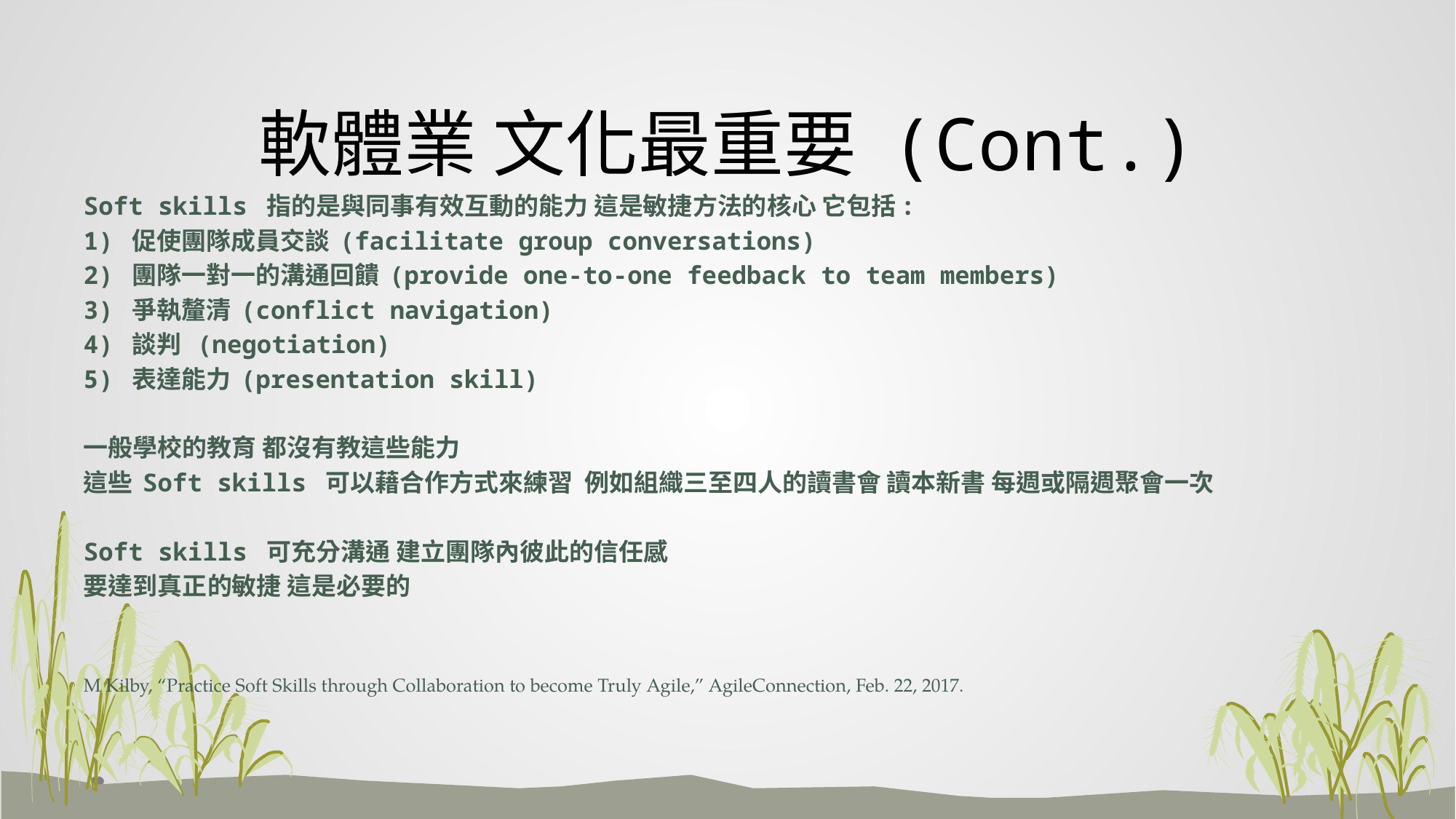

# 軟體業 文化最重要 (Cont.)
Soft skills 指的是與同事有效互動的能力 這是敏捷方法的核心 它包括:
1) 促使團隊成員交談 (facilitate group conversations)
2) 團隊一對一的溝通回饋 (provide one-to-one feedback to team members)
3) 爭執釐清 (conflict navigation)
4) 談判  (negotiation)
5) 表達能力 (presentation skill)

一般學校的教育 都沒有教這些能力
這些 Soft skills 可以藉合作方式來練習  例如組織三至四人的讀書會 讀本新書 每週或隔週聚會一次

Soft skills 可充分溝通 建立團隊內彼此的信任感
要達到真正的敏捷 這是必要的

M Kilby, “Practice Soft Skills through Collaboration to become Truly Agile,” AgileConnection, Feb. 22, 2017.